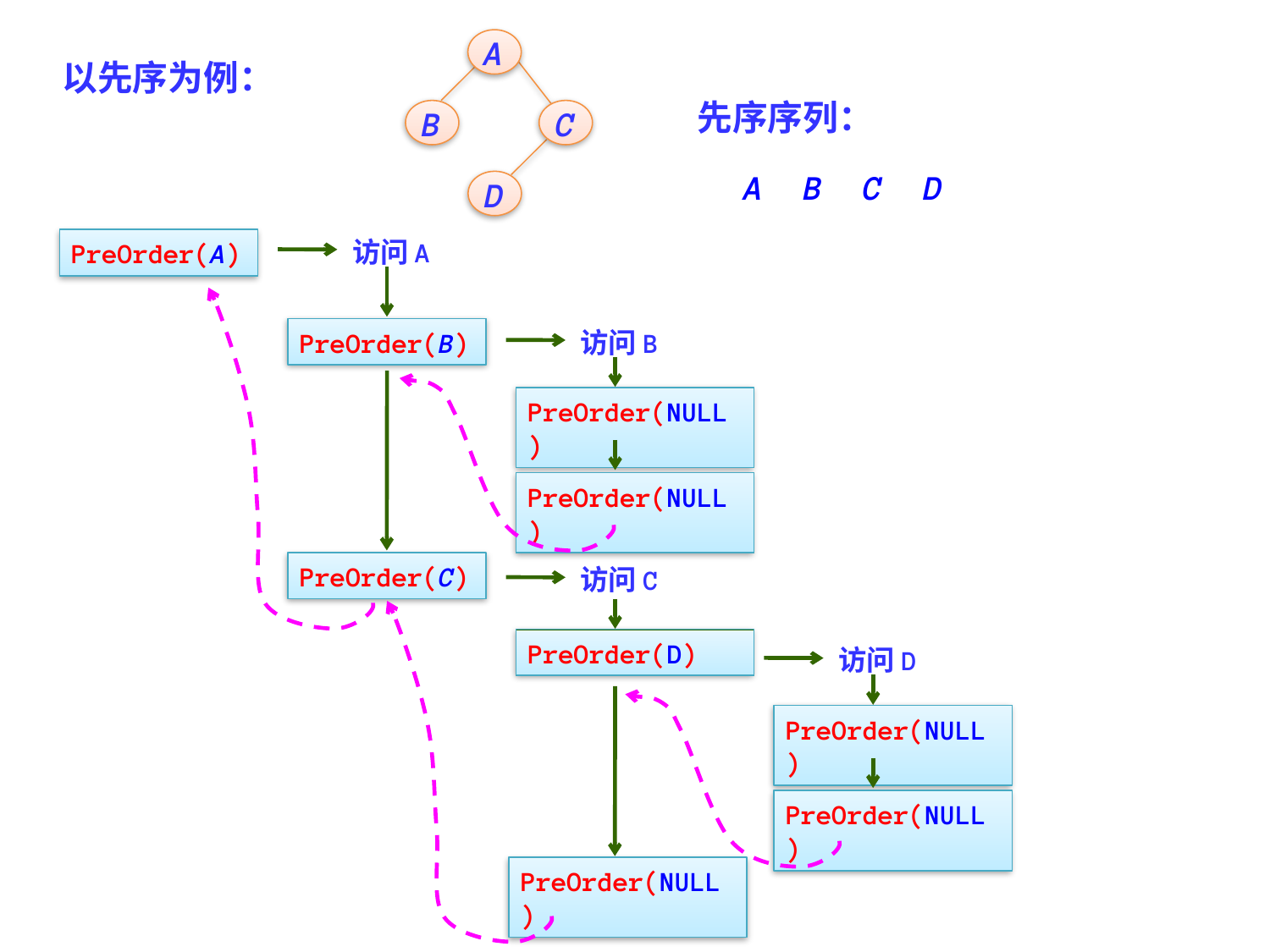

A
以先序为例：

先序序列：
B
C

A
B
C
D
D
访问A
PreOrder(A)
PreOrder(B)

访问B
PreOrder(NULL)
PreOrder(C)

PreOrder(NULL)
访问C
PreOrder(D)

访问D
PreOrder(NULL)
PreOrder(NULL)

PreOrder(NULL)